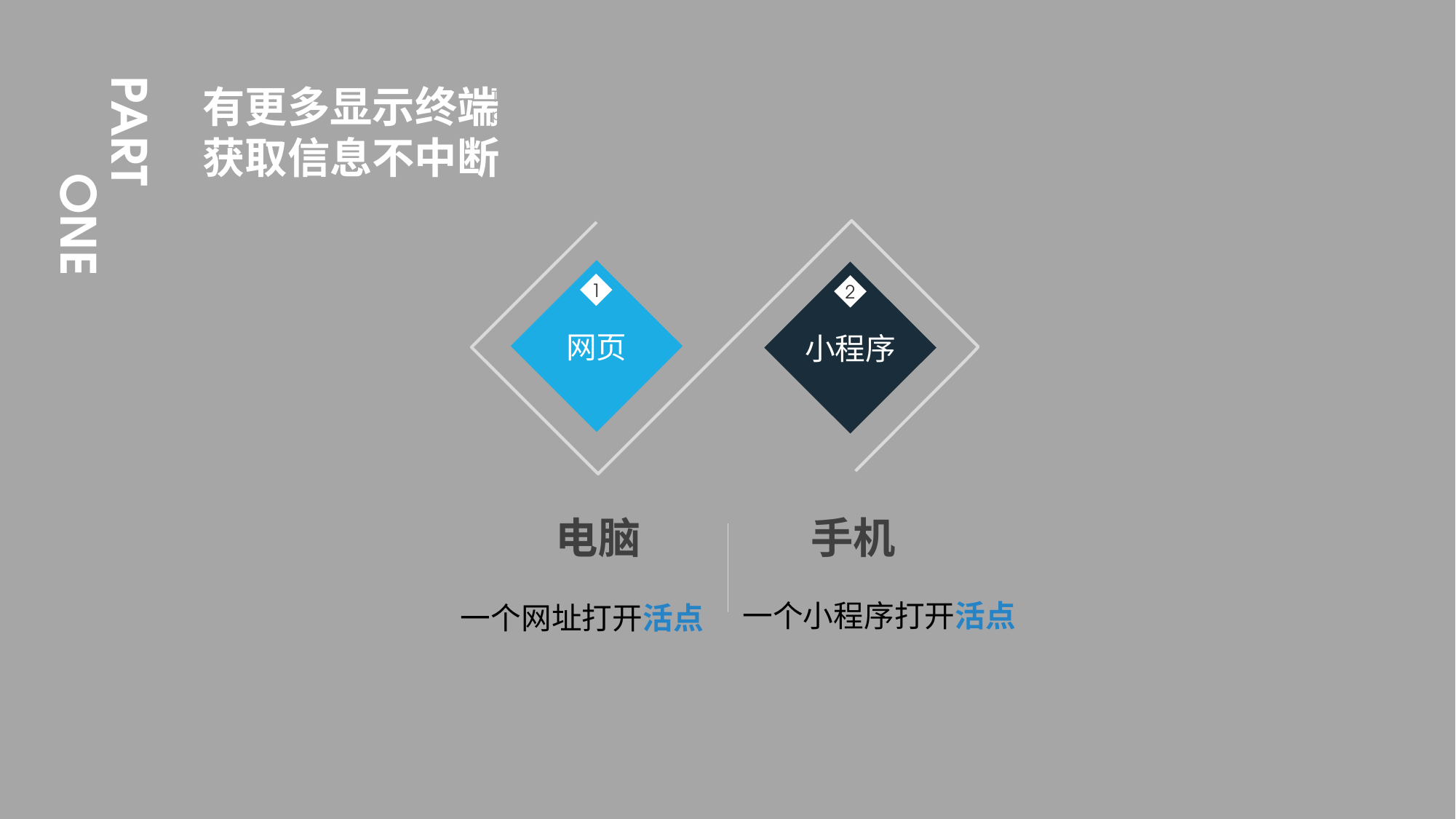

有更多显示终端
获取信息不中断
The user can demonstrate on a projector or computer, or print the presentation and make it into a film to be used in a wider field

网页
小程序
1
2
电脑
一个网址打开活点
手机
一个小程序打开活点